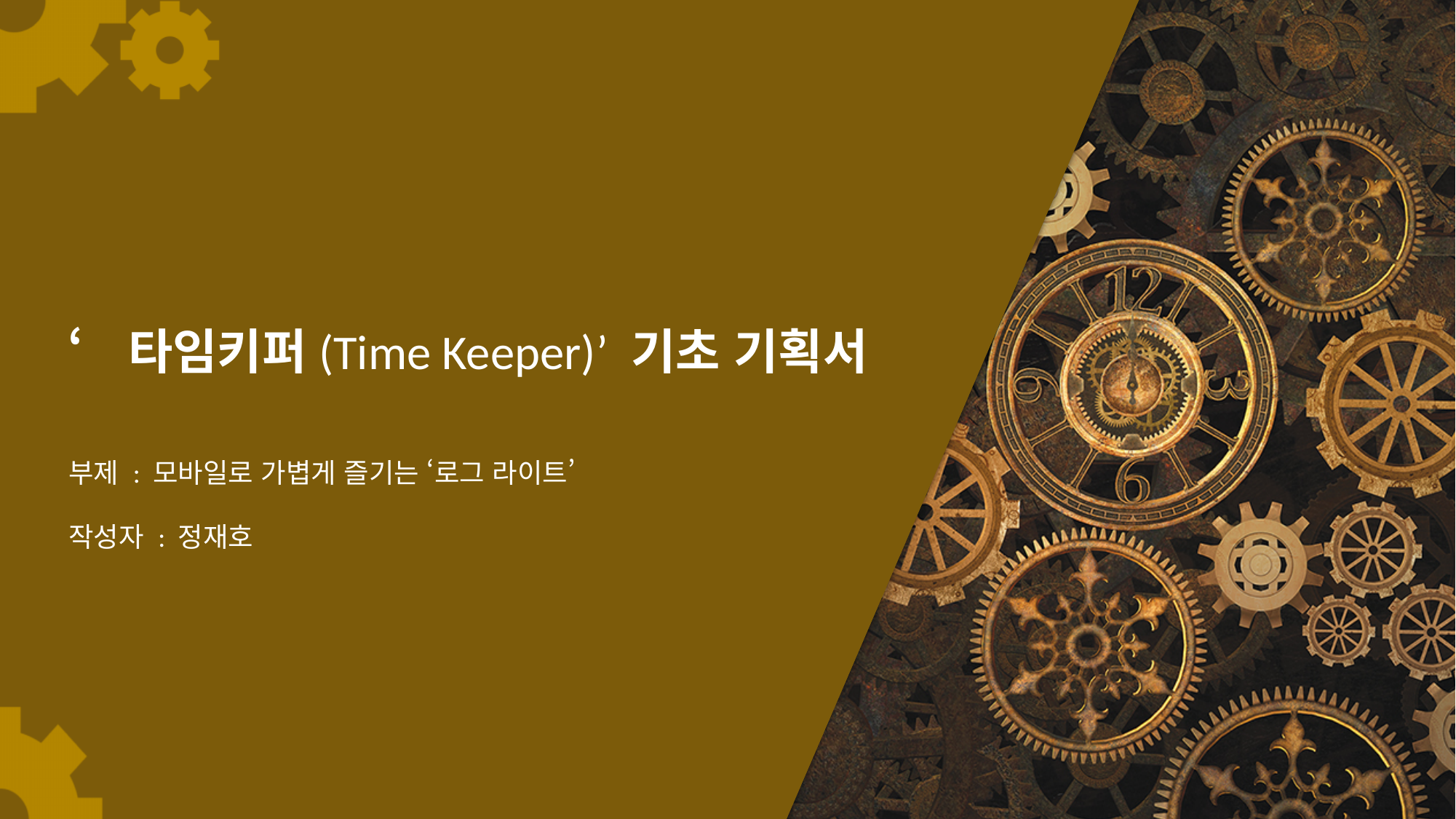

# ‘타임키퍼(Time Keeper)’ 기초 기획서
부제 : 모바일로 가볍게 즐기는 ‘로그 라이트’
작성자 : 정재호